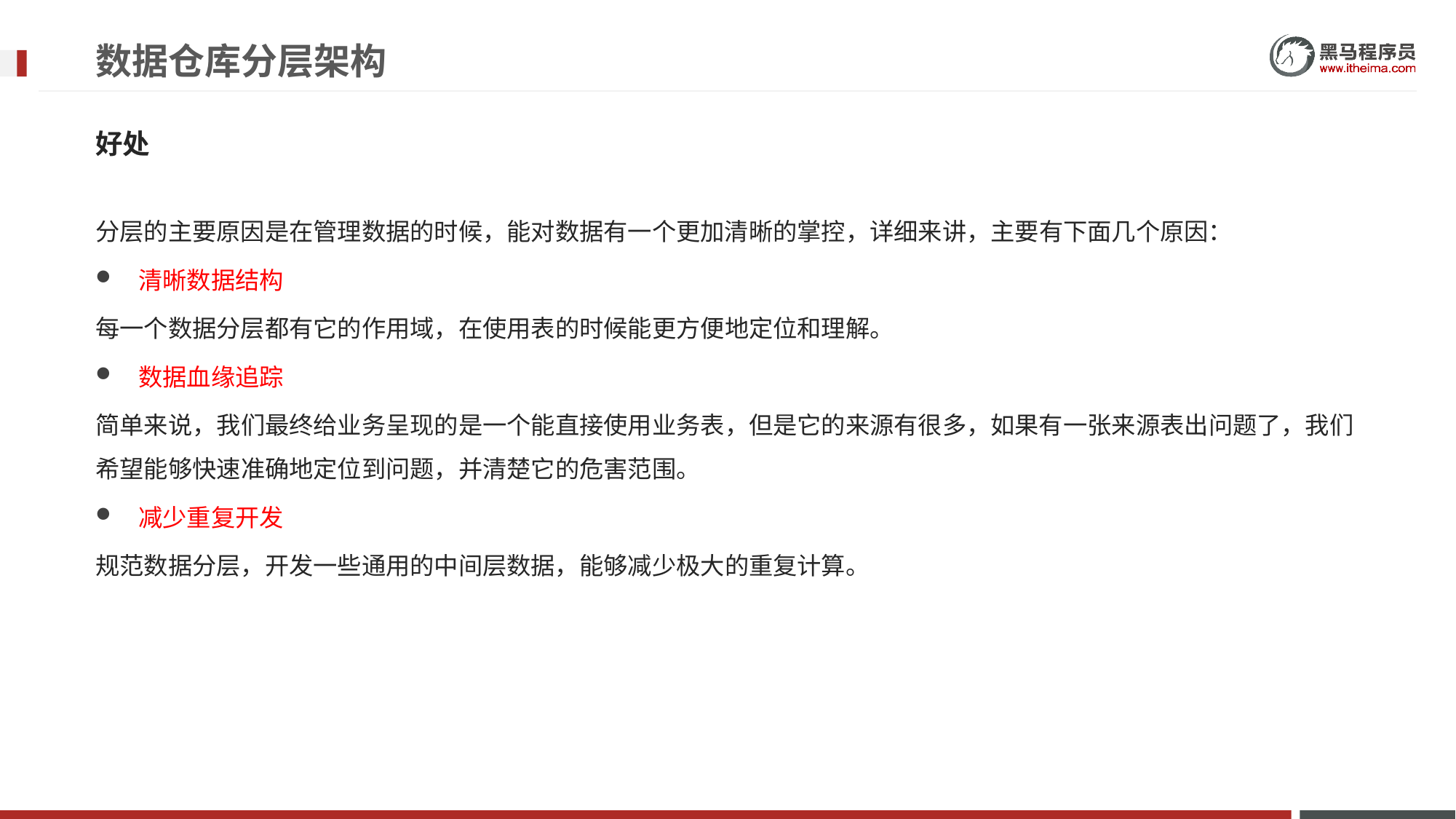

# 数据仓库分层架构
好处
分层的主要原因是在管理数据的时候，能对数据有一个更加清晰的掌控，详细来讲，主要有下面几个原因：
清晰数据结构
每一个数据分层都有它的作用域，在使用表的时候能更方便地定位和理解。
数据血缘追踪
简单来说，我们最终给业务呈现的是一个能直接使用业务表，但是它的来源有很多，如果有一张来源表出问题了，我们希望能够快速准确地定位到问题，并清楚它的危害范围。
减少重复开发
规范数据分层，开发一些通用的中间层数据，能够减少极大的重复计算。